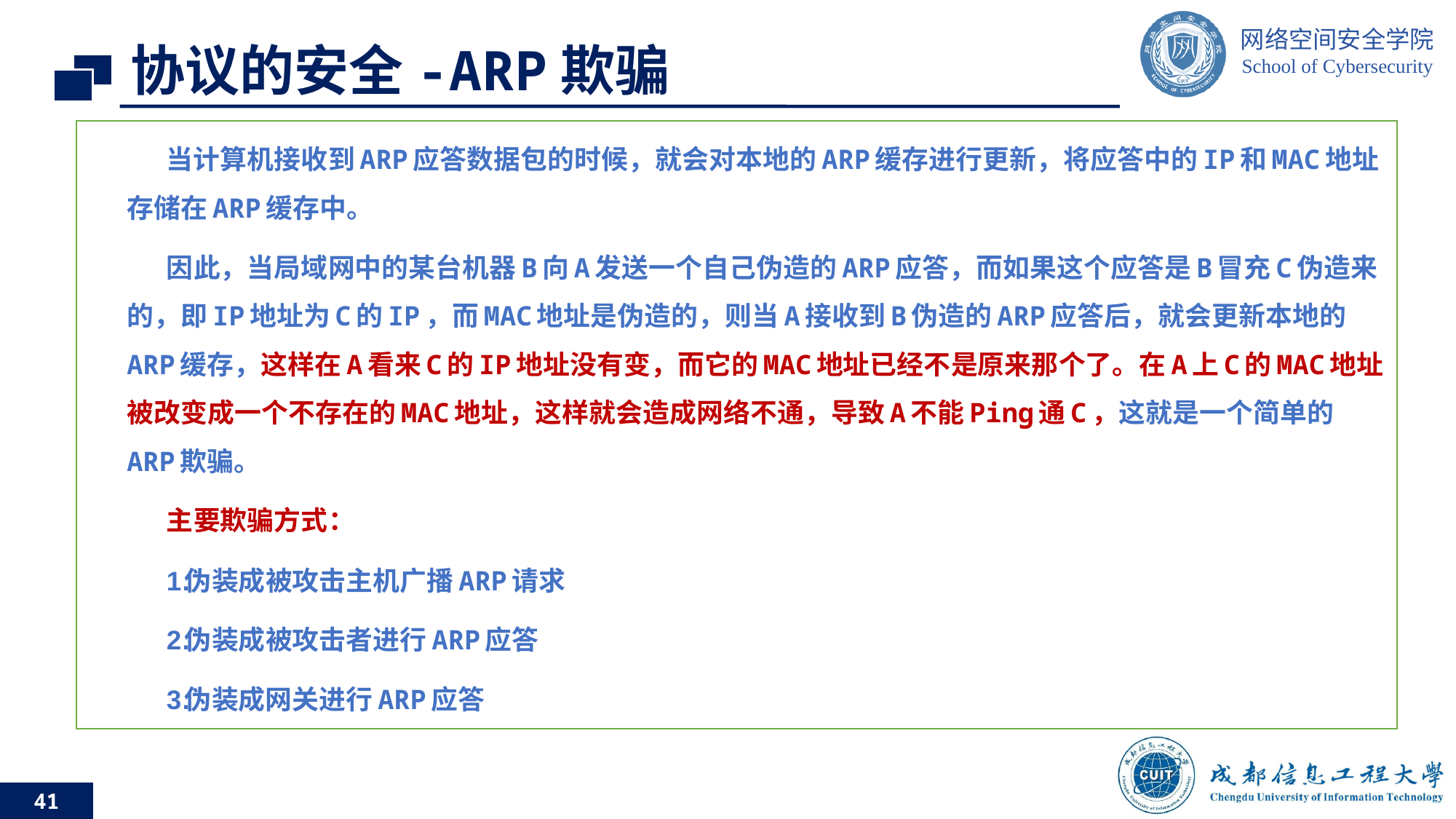

# 协议的安全-ARP欺骗
当计算机接收到ARP应答数据包的时候，就会对本地的ARP缓存进行更新，将应答中的IP和MAC地址存储在ARP缓存中。
因此，当局域网中的某台机器B向A发送一个自己伪造的ARP应答，而如果这个应答是B冒充C伪造来的，即IP地址为C的IP，而MAC地址是伪造的，则当A接收到B伪造的ARP应答后，就会更新本地的ARP缓存，这样在A看来C的IP地址没有变，而它的MAC地址已经不是原来那个了。在A上C的MAC地址被改变成一个不存在的MAC地址，这样就会造成网络不通，导致A不能Ping通C，这就是一个简单的ARP欺骗。
主要欺骗方式：
伪装成被攻击主机广播ARP请求
伪装成被攻击者进行ARP应答
伪装成网关进行ARP应答

41